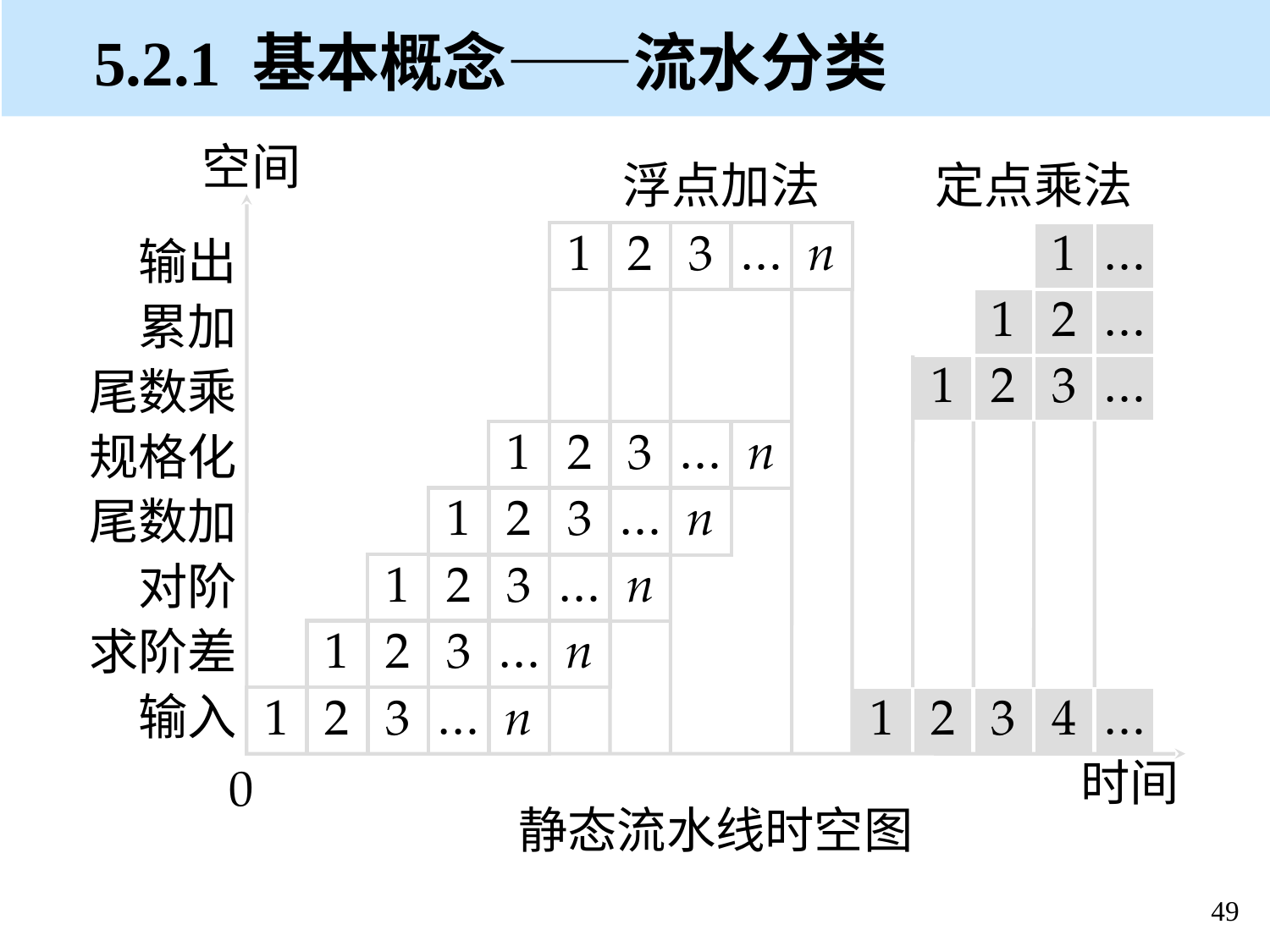

5.2.1 基本概念——流水分类
空间
浮点加法
定点乘法

1
2
3
…
n
1
…
输出
1
2
…

累加
1
2
3
…

尾数乘
1
2
3
…
n

规格化
1
2
3
…
n
尾数加
1
2
3
…
n
对阶
1
2
3
…
n
求阶差
1
2
3
…
n
1
2
3
4
…
输入

时间
0
静态流水线时空图